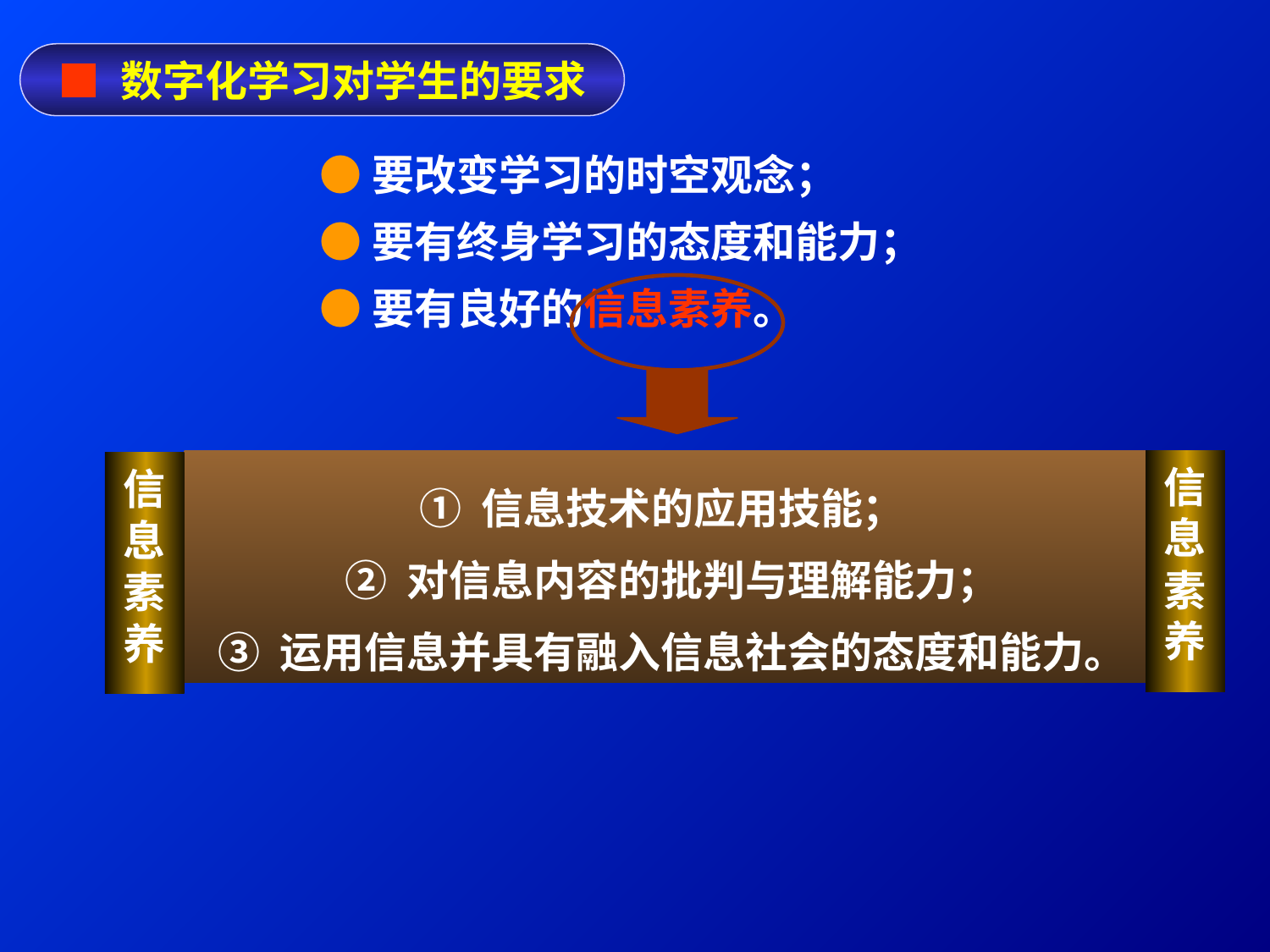

■ 数字化学习对学生的要求
●要改变学习的时空观念；
●要有终身学习的态度和能力；
●要有良好的信息素养。

① 信息技术的应用技能；
② 对信息内容的批判与理解能力；
③ 运用信息并具有融入信息社会的态度和能力。
信
息
素
养
信
息
素
养